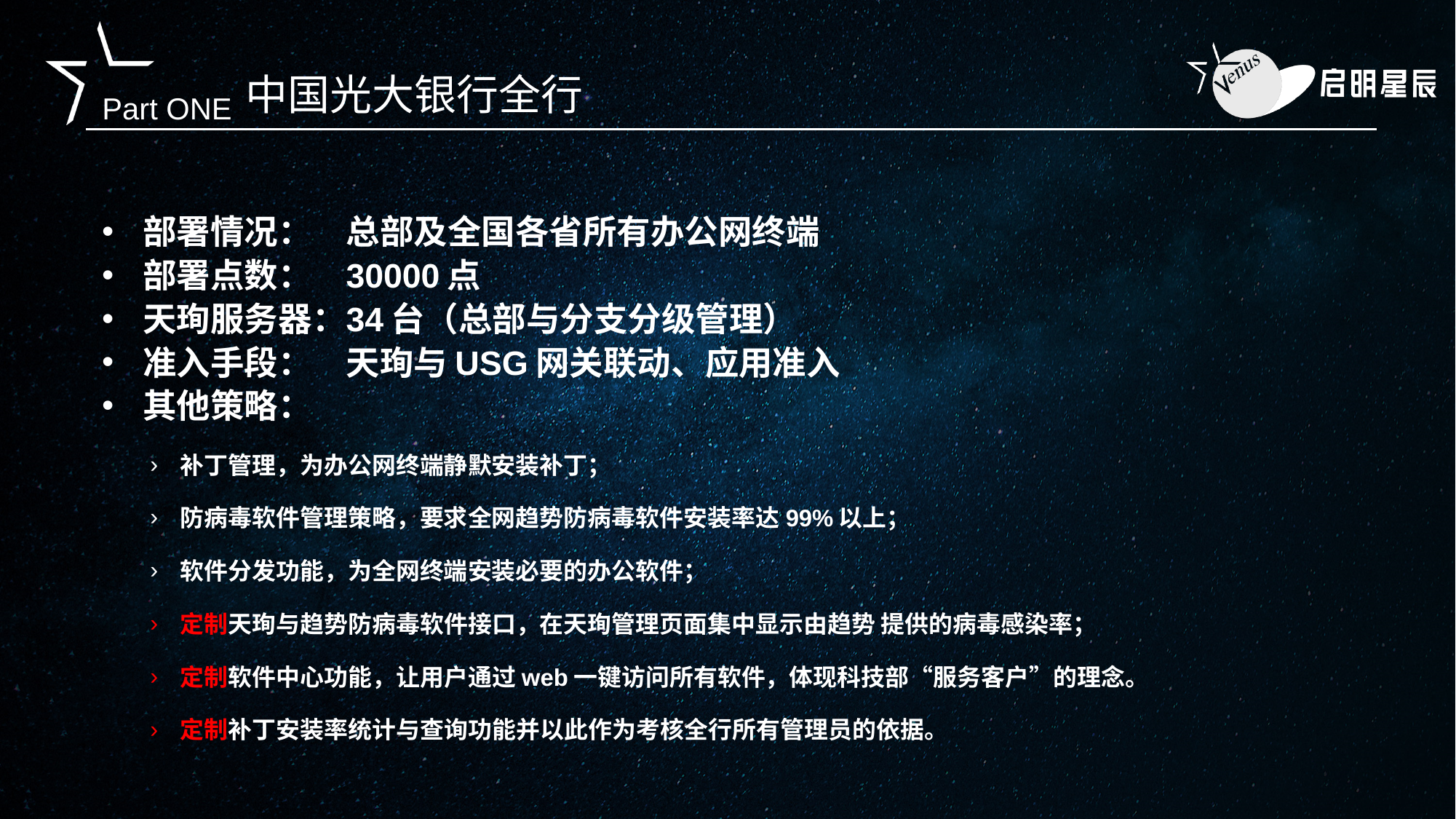

# 中国光大银行全行

部署情况：	总部及全国各省所有办公网终端
部署点数：	30000点
天珣服务器：	34台（总部与分支分级管理）
准入手段：	天珣与USG网关联动、应用准入
其他策略：
补丁管理，为办公网终端静默安装补丁；
防病毒软件管理策略，要求全网趋势防病毒软件安装率达99%以上；
软件分发功能，为全网终端安装必要的办公软件；
定制天珣与趋势防病毒软件接口，在天珣管理页面集中显示由趋势 提供的病毒感染率；
定制软件中心功能，让用户通过web一键访问所有软件，体现科技部“服务客户”的理念。
定制补丁安装率统计与查询功能并以此作为考核全行所有管理员的依据。